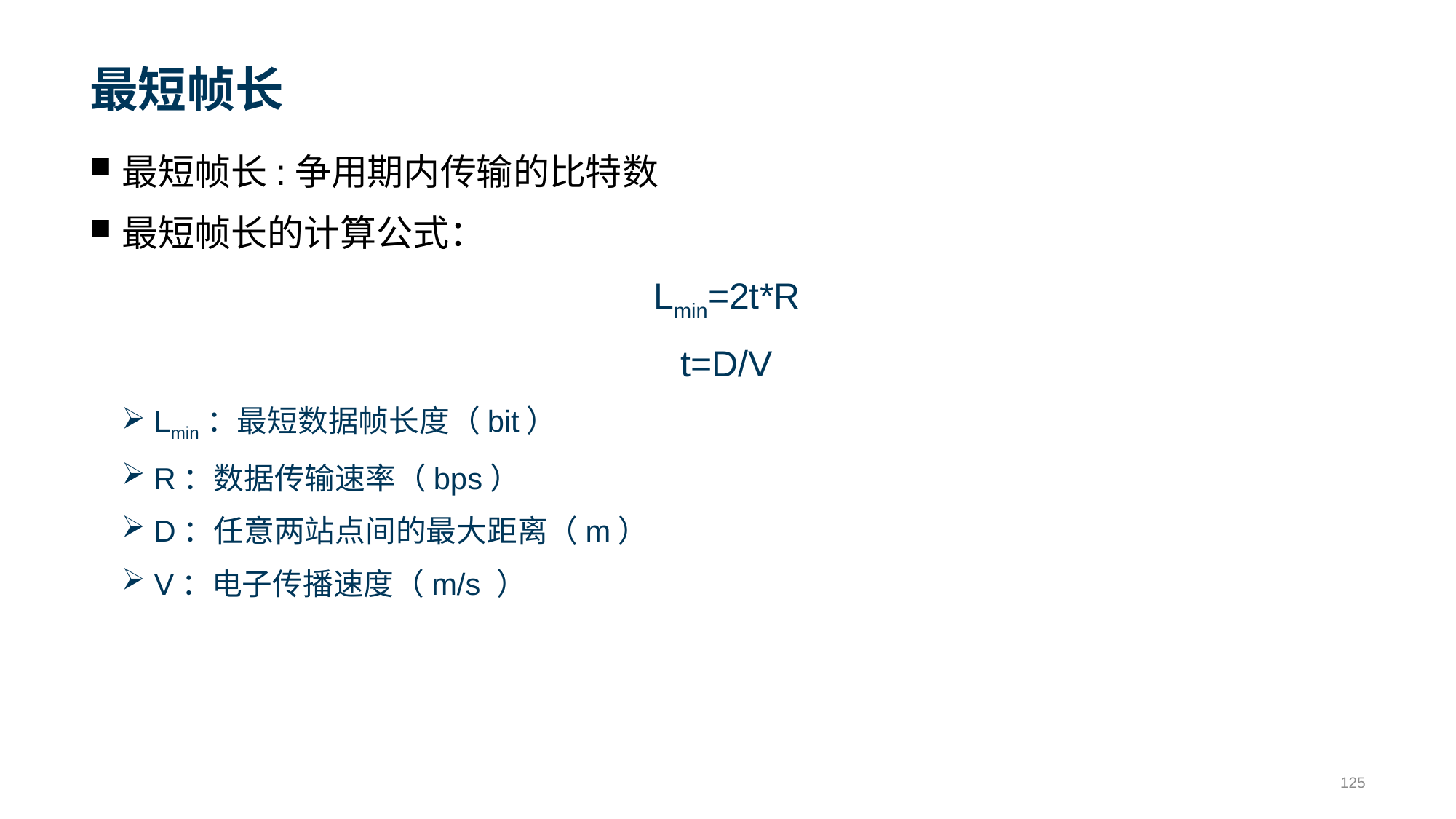

# 最短帧长
最短帧长:争用期内传输的比特数
最短帧长的计算公式：
Lmin=2t*R
t=D/V
Lmin：最短数据帧长度（bit）
R：数据传输速率（bps）
D：任意两站点间的最大距离（m）
V：电子传播速度（m/s ）

125